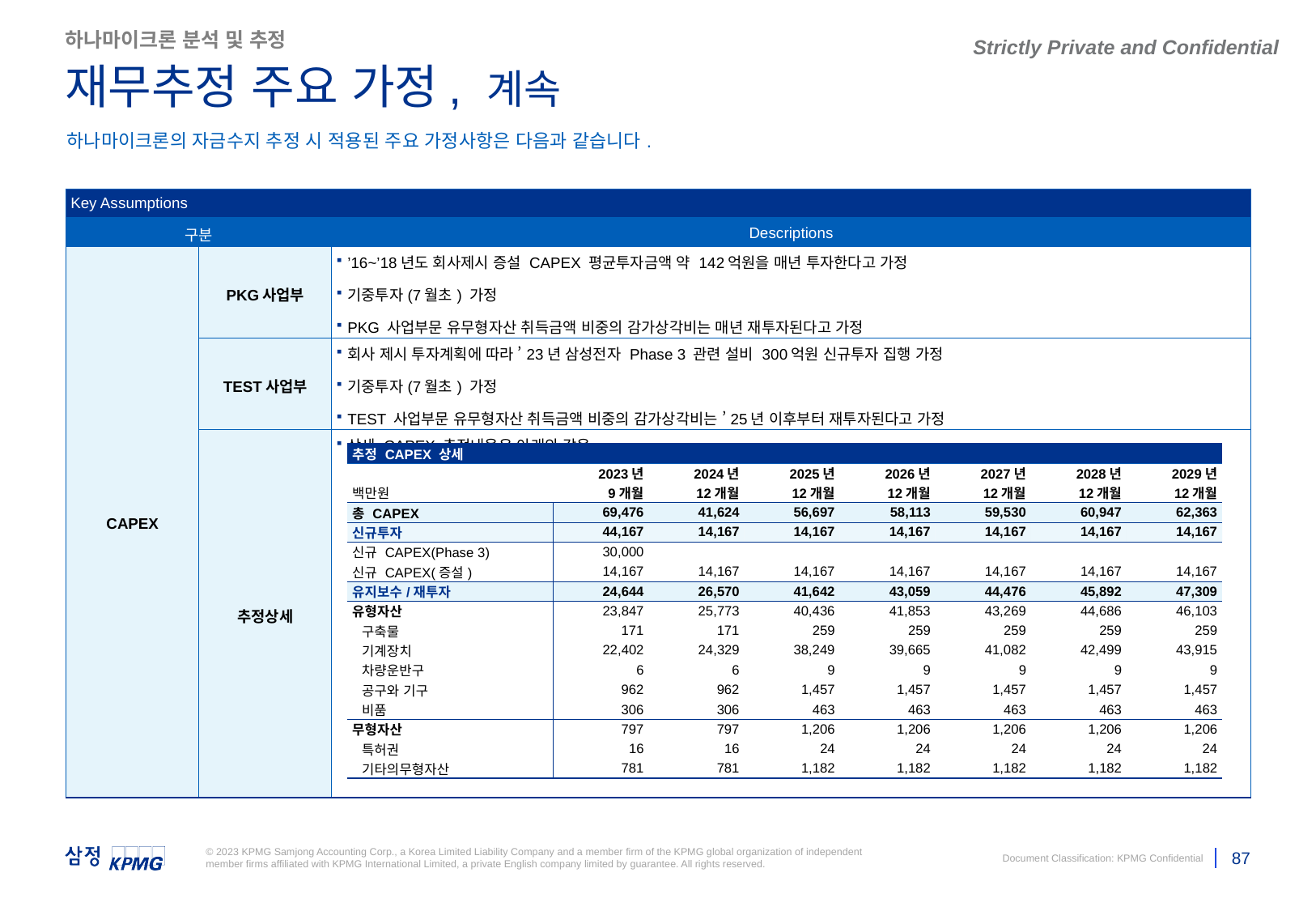

하나마이크론 분석 및 추정
재무추정 주요 가정, 계속
영업관련 – 정상지 과장님
재무/CAPEX 관련 – 송채림 위원님
하나마이크론의 자금수지 추정 시 적용된 주요 가정사항은 다음과 같습니다.
| Key Assumptions |  |  |
| --- | --- | --- |
| 구분 |  | Descriptions |
| CAPEX | PKG사업부 | ’16~’18년도 회사제시 증설 CAPEX 평균투자금액 약 142억원을 매년 투자한다고 가정 기중투자(7월초) 가정 PKG 사업부문 유무형자산 취득금액 비중의 감가상각비는 매년 재투자된다고 가정 |
|  | TEST사업부 | 회사 제시 투자계획에 따라 ’23년 삼성전자 Phase 3 관련 설비 300억원 신규투자 집행 가정 기중투자(7월초) 가정 TEST 사업부문 유무형자산 취득금액 비중의 감가상각비는 ’25년 이후부터 재투자된다고 가정 |
|  | 추정상세 | 상세 CAPEX 추정내용은 아래와 같음 |
| 추정 CAPEX 상세 |  |  |  |  |  |  |  |
| --- | --- | --- | --- | --- | --- | --- | --- |
|  | 2023년 | 2024년 | 2025년 | 2026년 | 2027년 | 2028년 | 2029년 |
| 백만원 | 9개월 | 12개월 | 12개월 | 12개월 | 12개월 | 12개월 | 12개월 |
| 총 CAPEX | 69,476 | 41,624 | 56,697 | 58,113 | 59,530 | 60,947 | 62,363 |
| 신규투자 | 44,167 | 14,167 | 14,167 | 14,167 | 14,167 | 14,167 | 14,167 |
| 신규 CAPEX(Phase 3) | 30,000 |  |  |  |  |  |  |
| 신규 CAPEX(증설) | 14,167 | 14,167 | 14,167 | 14,167 | 14,167 | 14,167 | 14,167 |
| 유지보수/재투자 | 24,644 | 26,570 | 41,642 | 43,059 | 44,476 | 45,892 | 47,309 |
| 유형자산 | 23,847 | 25,773 | 40,436 | 41,853 | 43,269 | 44,686 | 46,103 |
| 구축물 | 171 | 171 | 259 | 259 | 259 | 259 | 259 |
| 기계장치 | 22,402 | 24,329 | 38,249 | 39,665 | 41,082 | 42,499 | 43,915 |
| 차량운반구 | 6 | 6 | 9 | 9 | 9 | 9 | 9 |
| 공구와 기구 | 962 | 962 | 1,457 | 1,457 | 1,457 | 1,457 | 1,457 |
| 비품 | 306 | 306 | 463 | 463 | 463 | 463 | 463 |
| 무형자산 | 797 | 797 | 1,206 | 1,206 | 1,206 | 1,206 | 1,206 |
| 특허권 | 16 | 16 | 24 | 24 | 24 | 24 | 24 |
| 기타의무형자산 | 781 | 781 | 1,182 | 1,182 | 1,182 | 1,182 | 1,182 |